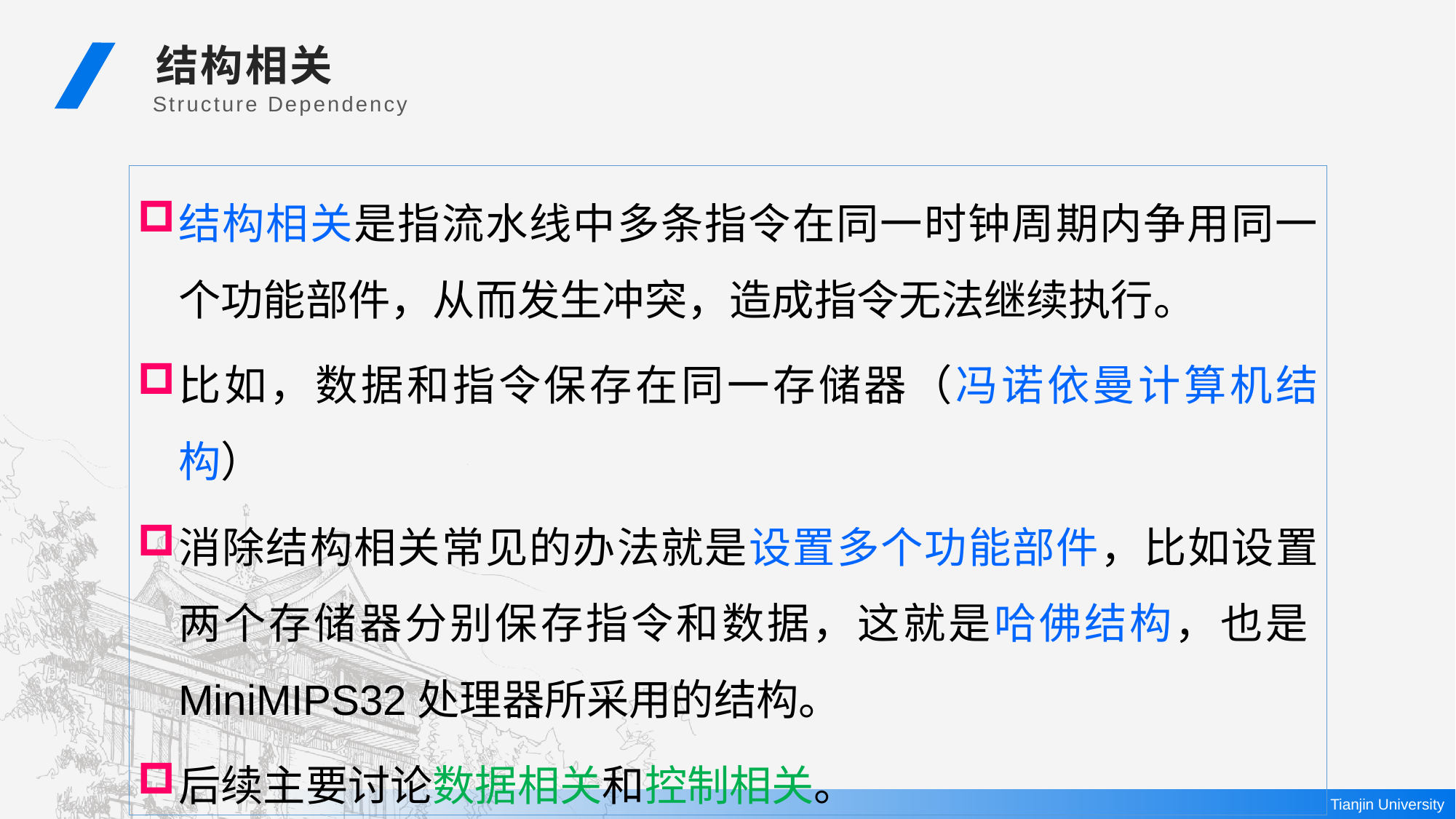

结构相关
Structure Dependency
结构相关是指流水线中多条指令在同一时钟周期内争用同一个功能部件，从而发生冲突，造成指令无法继续执行。
比如，数据和指令保存在同一存储器（冯诺依曼计算机结构）
消除结构相关常见的办法就是设置多个功能部件，比如设置两个存储器分别保存指令和数据，这就是哈佛结构，也是MiniMIPS32处理器所采用的结构。
后续主要讨论数据相关和控制相关。